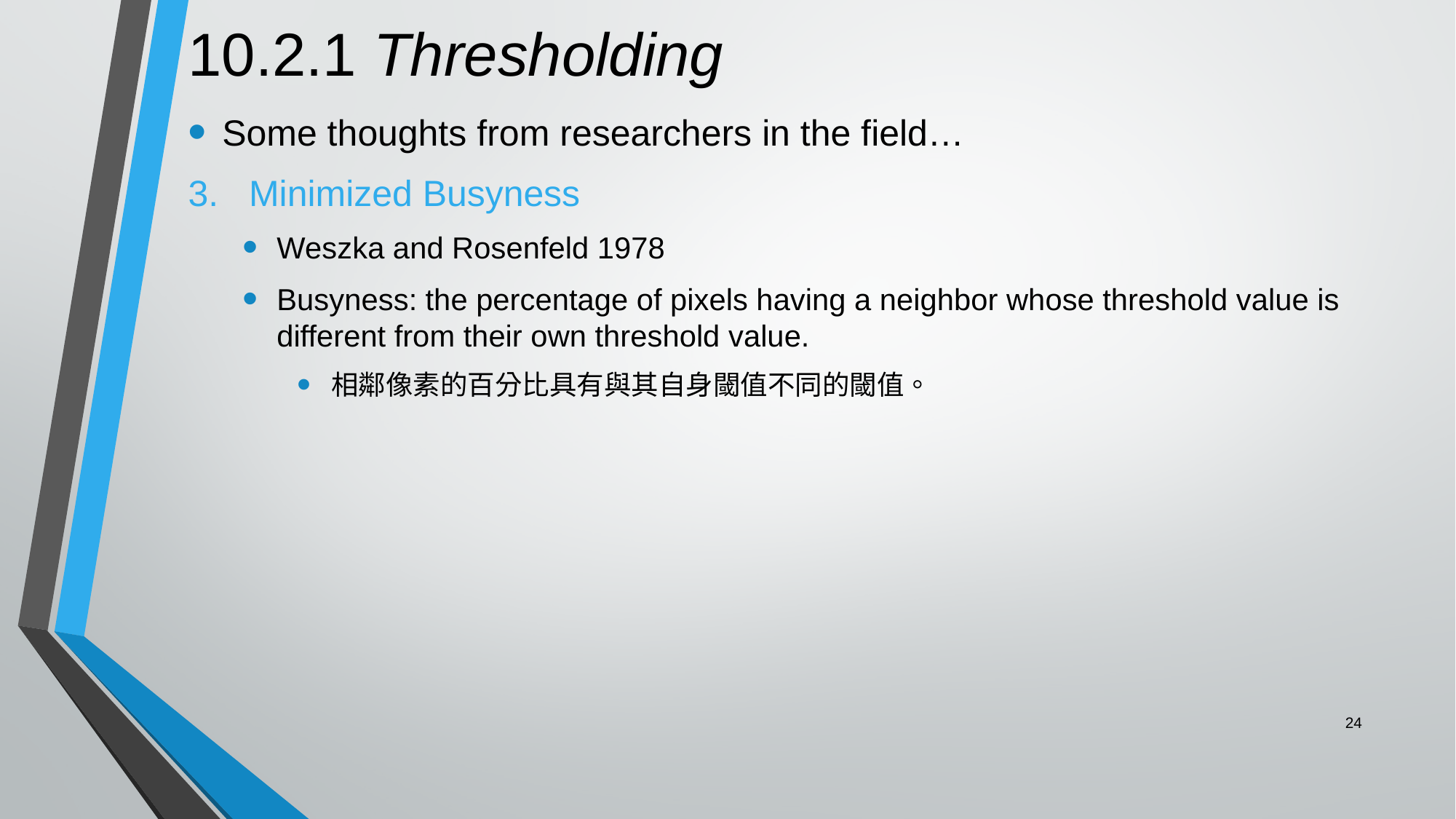

# 10.2.1 Thresholding
Some thoughts from researchers in the field…
3.   Minimized Busyness
Weszka and Rosenfeld 1978
Busyness: the percentage of pixels having a neighbor whose threshold value is different from their own threshold value.
相鄰像素的百分比具有與其自身閾值不同的閾值。

24